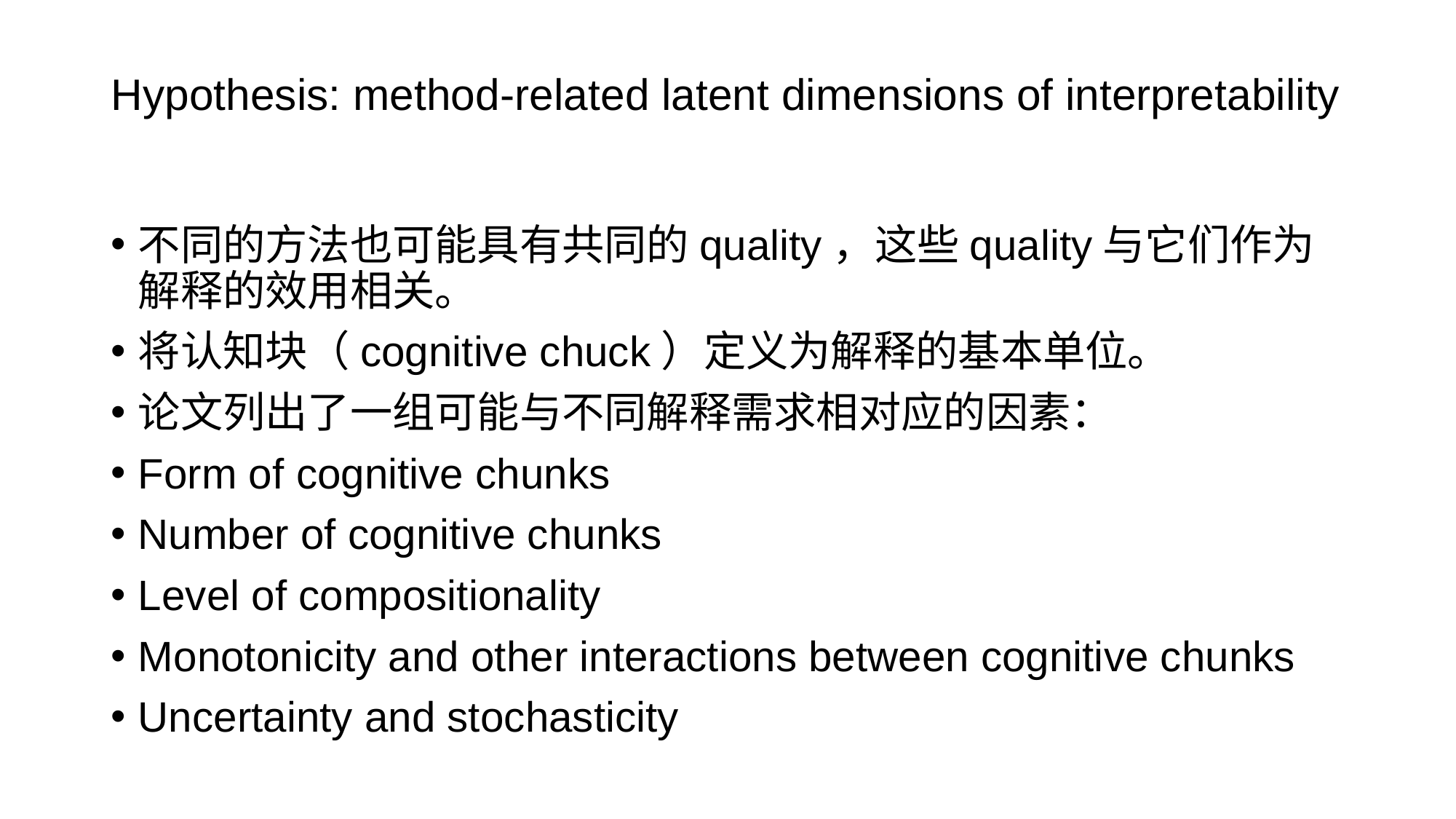

# Hypothesis: method-related latent dimensions of interpretability
不同的方法也可能具有共同的quality，这些quality与它们作为解释的效用相关。
将认知块（cognitive chuck）定义为解释的基本单位。
论文列出了一组可能与不同解释需求相对应的因素：
Form of cognitive chunks
Number of cognitive chunks
Level of compositionality
Monotonicity and other interactions between cognitive chunks
Uncertainty and stochasticity